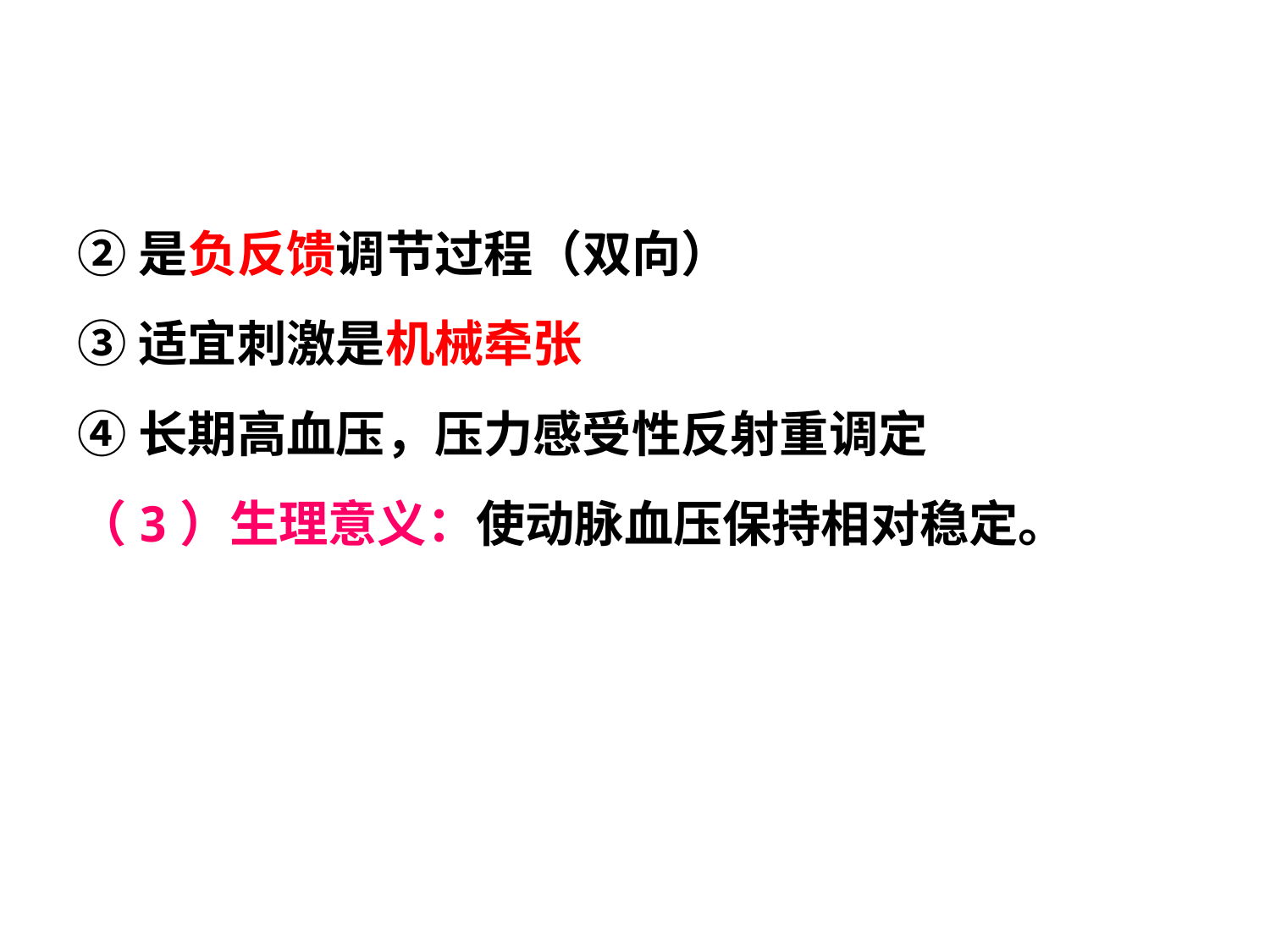

②是负反馈调节过程（双向）
③适宜刺激是机械牵张
④长期高血压，压力感受性反射重调定
（3）生理意义：使动脉血压保持相对稳定。